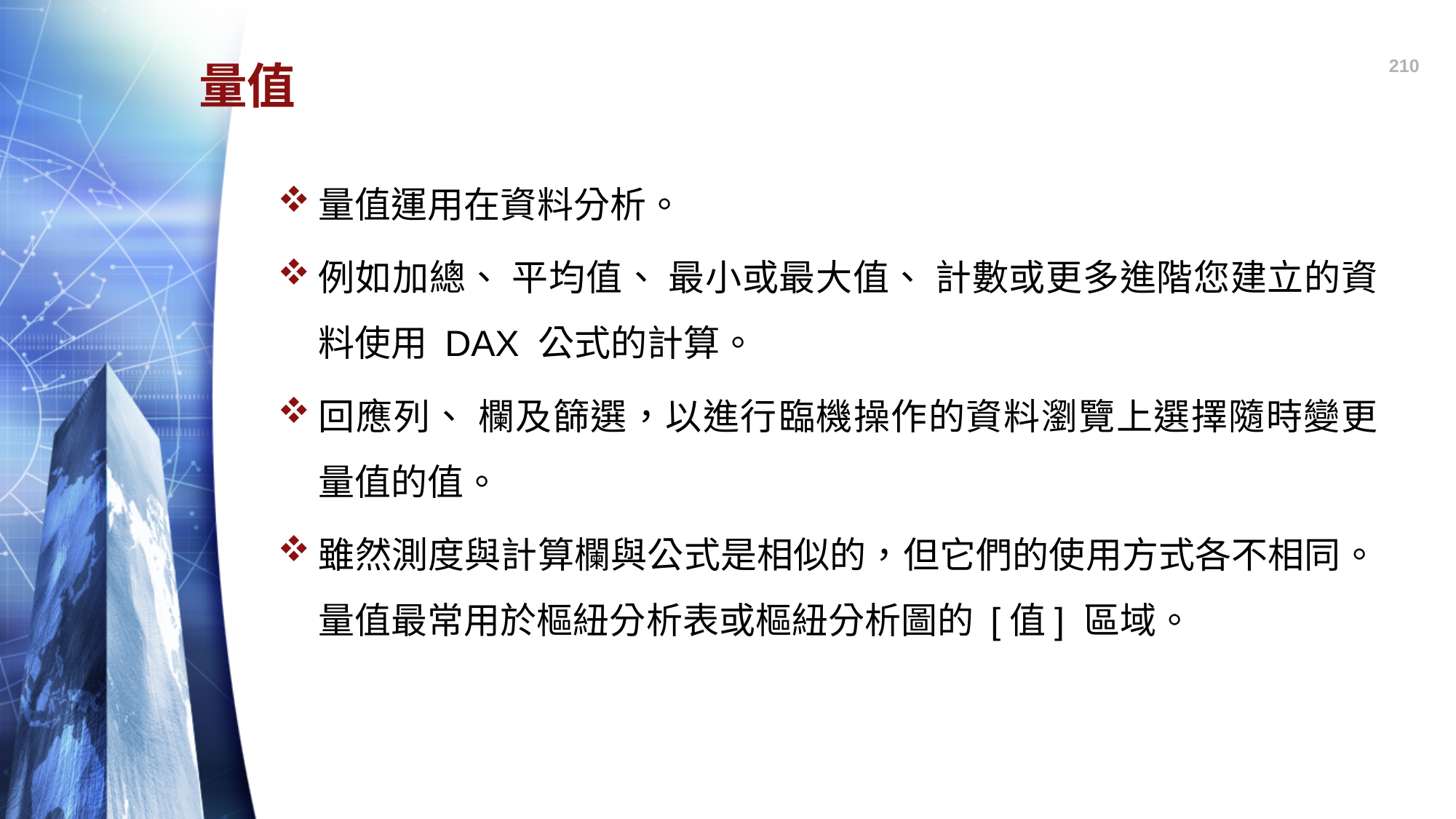

210
# 量值
量值運用在資料分析。
例如加總、 平均值、 最小或最大值、 計數或更多進階您建立的資料使用 DAX 公式的計算。
回應列、 欄及篩選，以進行臨機操作的資料瀏覽上選擇隨時變更量值的值。
雖然測度與計算欄與公式是相似的，但它們的使用方式各不相同。量值最常用於樞紐分析表或樞紐分析圖的 [值] 區域。